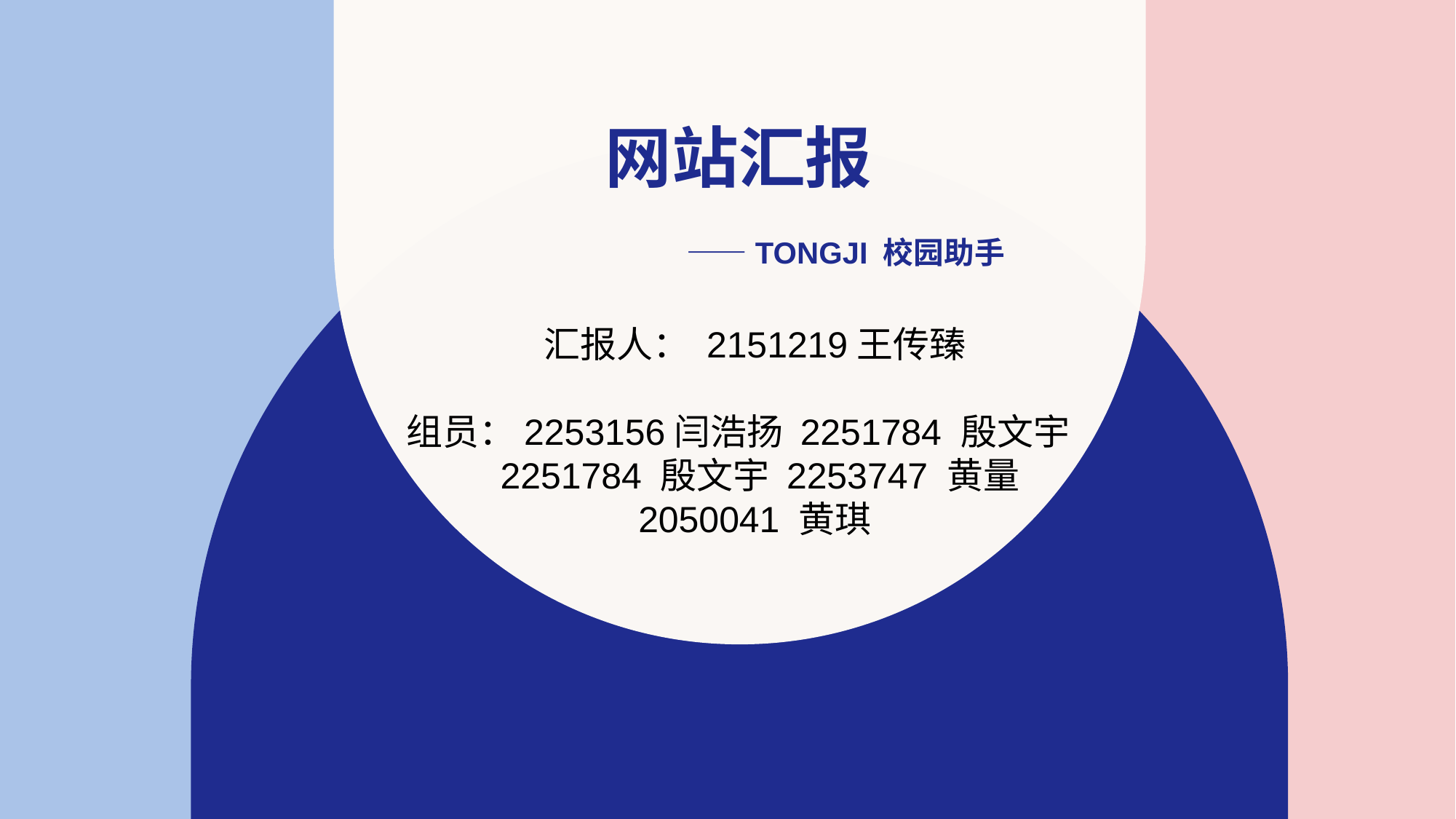

# 网站汇报 ——Tongji 校园助手
汇报人： 2151219王传臻

组员：2253156闫浩扬 2251784 殷文宇
 2251784 殷文宇 2253747 黄量
2050041 黄琪